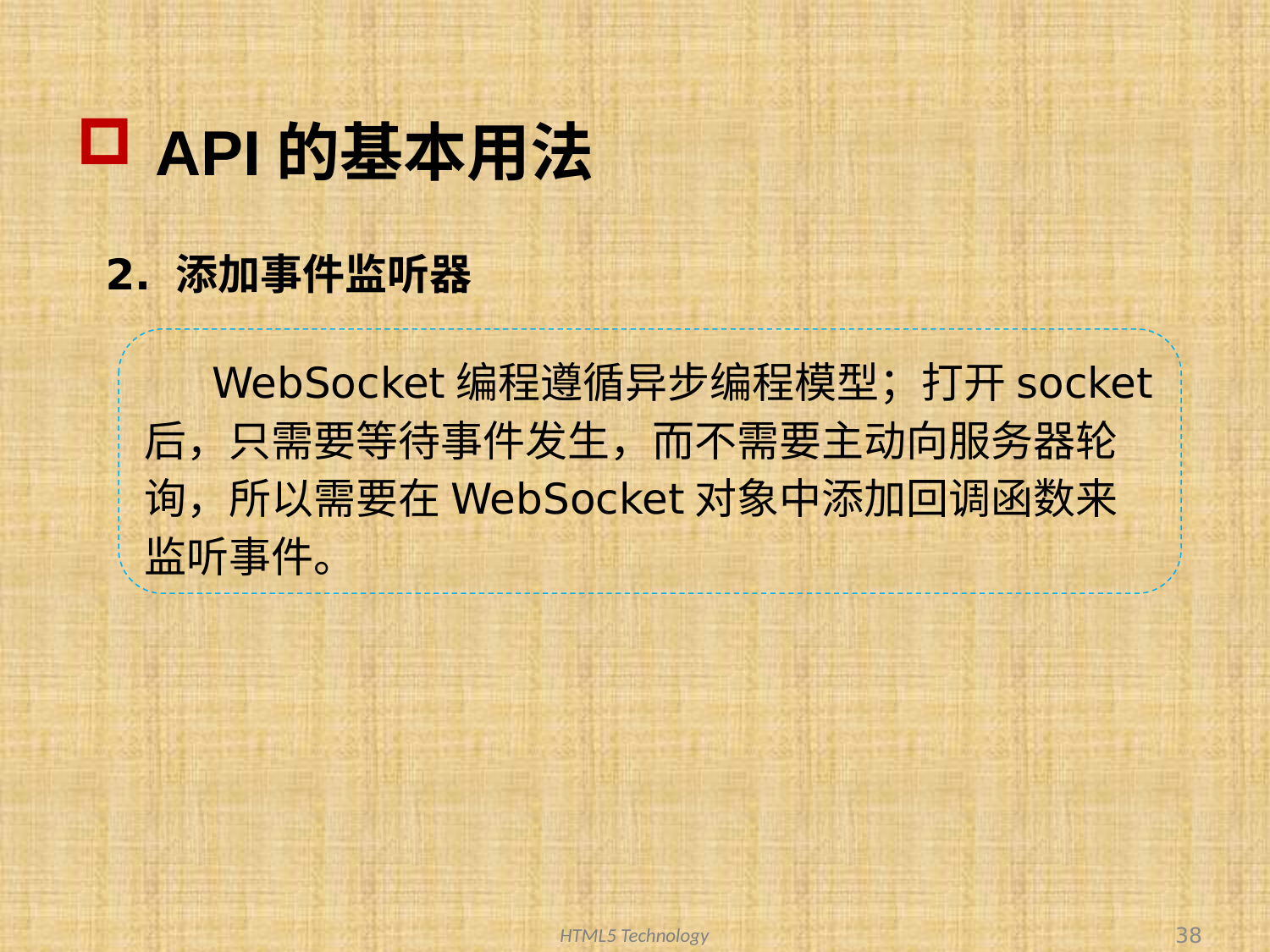

# API的基本用法
2. 添加事件监听器
     WebSocket编程遵循异步编程模型；打开socket后，只需要等待事件发生，而不需要主动向服务器轮询，所以需要在WebSocket对象中添加回调函数来监听事件。
38
HTML5 Technology